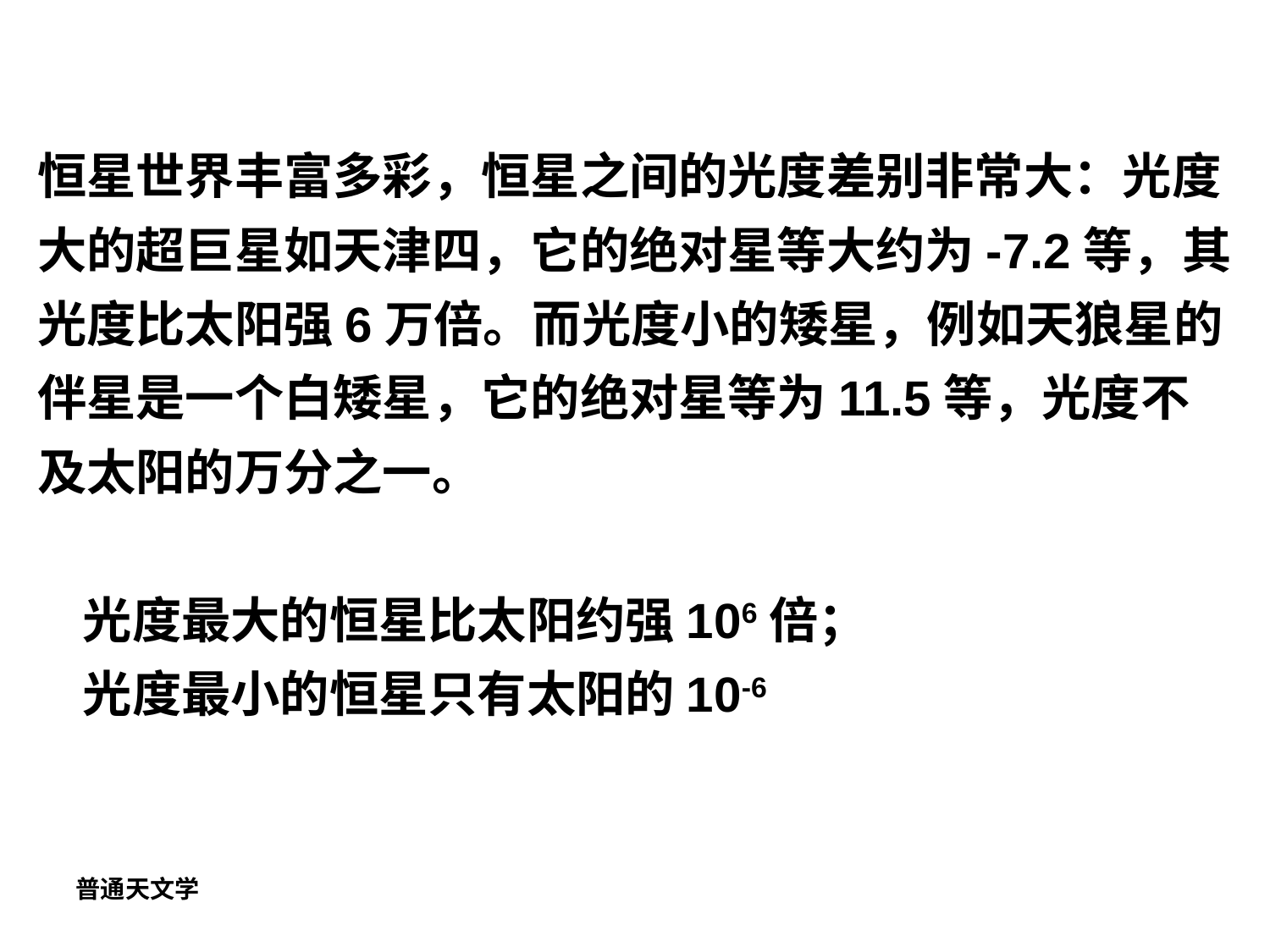

恒星世界丰富多彩，恒星之间的光度差别非常大：光度大的超巨星如天津四，它的绝对星等大约为-7.2等，其光度比太阳强6万倍。而光度小的矮星，例如天狼星的伴星是一个白矮星，它的绝对星等为11.5等，光度不及太阳的万分之一。

   光度最大的恒星比太阳约强106倍；
   光度最小的恒星只有太阳的10-6

普通天文学